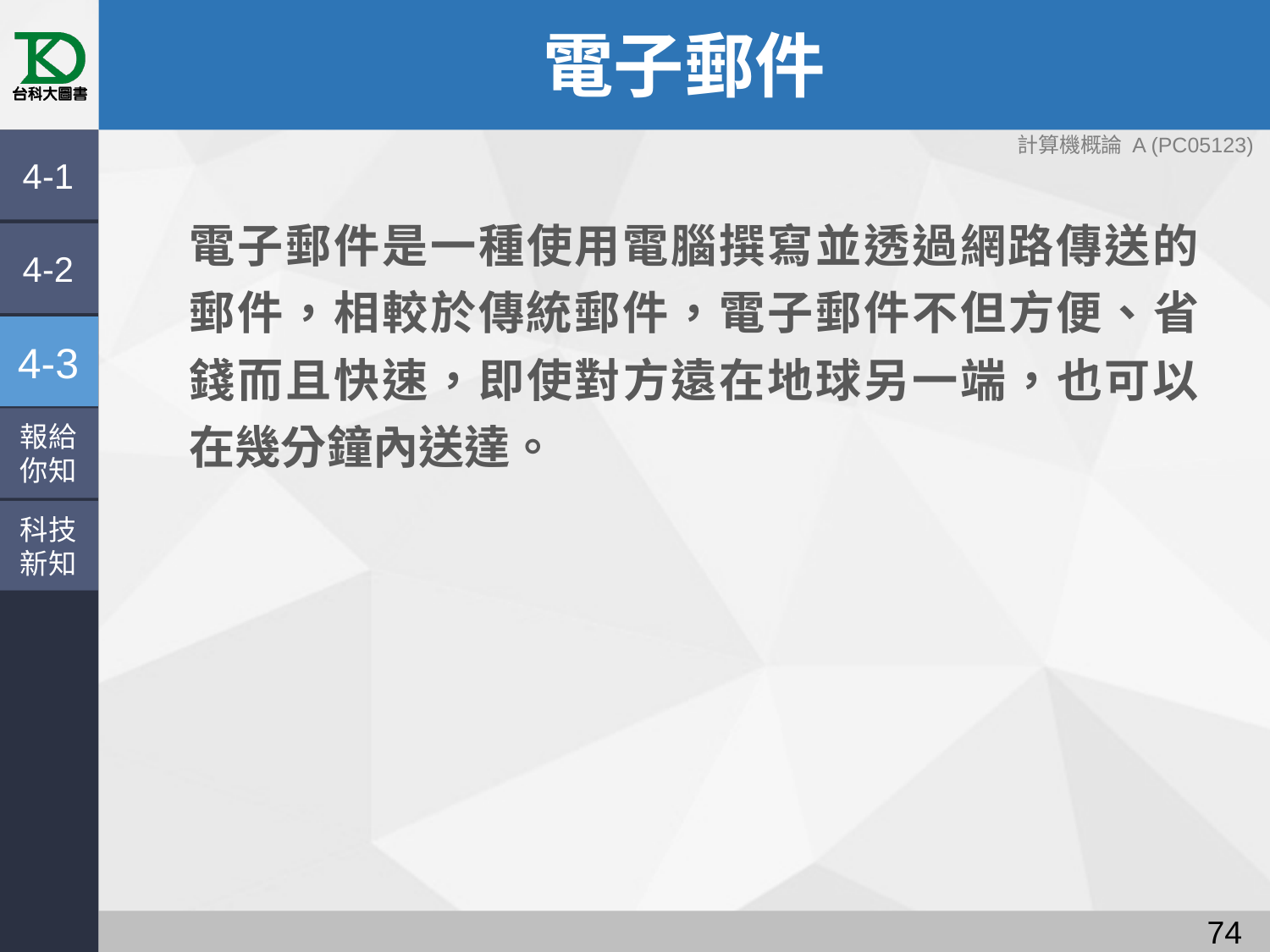

# 電子郵件
4-1
電子郵件是一種使用電腦撰寫並透過網路傳送的郵件，相較於傳統郵件，電子郵件不但方便、省錢而且快速，即使對方遠在地球另一端，也可以在幾分鐘內送達。
4-2
4-3
報給
你知
科技
新知
74